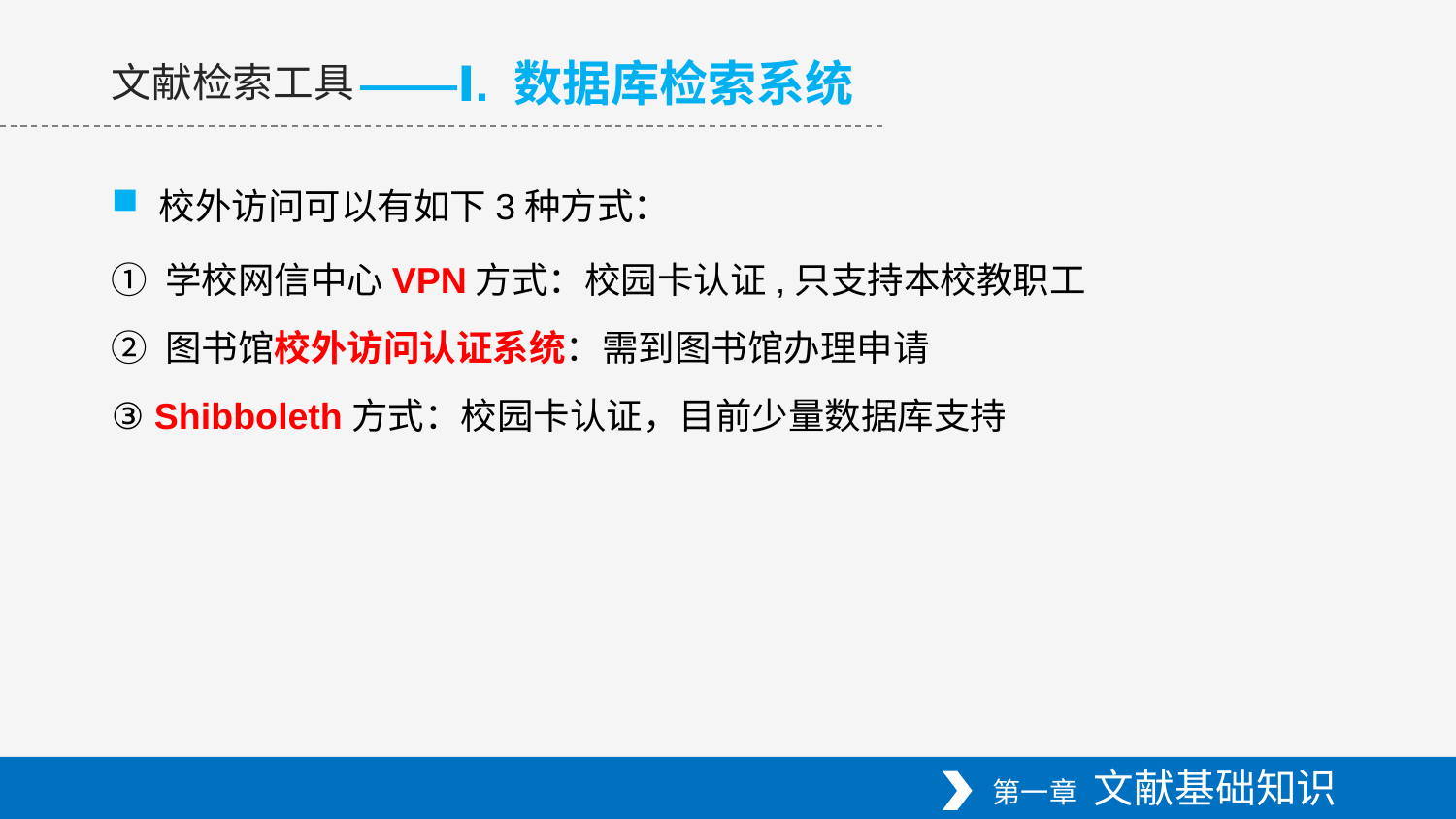

——Ⅰ. 数据库检索系统
文献检索工具
校外访问可以有如下3种方式：
① 学校网信中心VPN方式：校园卡认证,只支持本校教职工
② 图书馆校外访问认证系统：需到图书馆办理申请
③ Shibboleth方式：校园卡认证，目前少量数据库支持